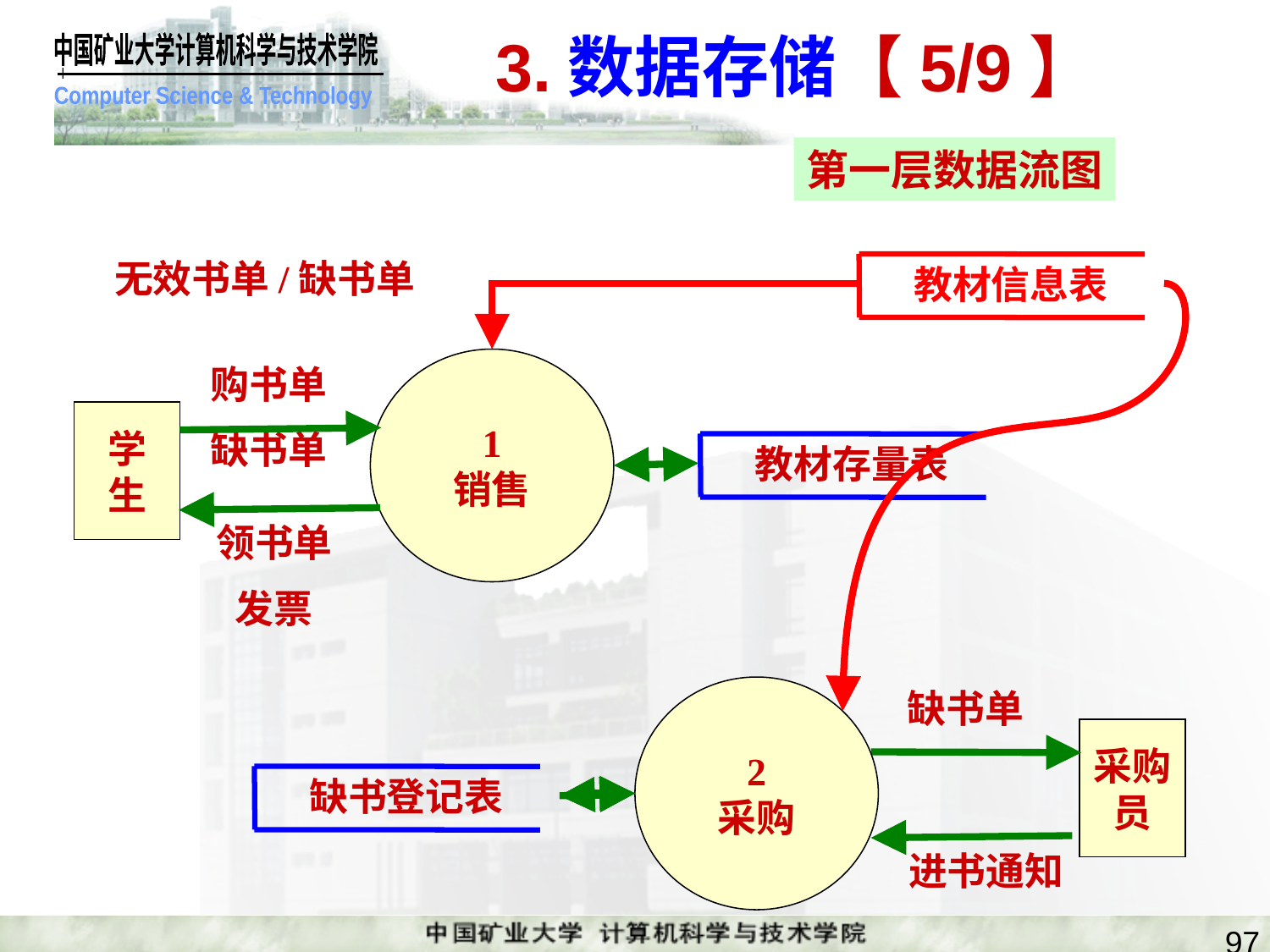

# 3.数据存储【5/9】
第一层数据流图
无效书单/缺书单
教材信息表

1
销售
购书单
缺书单
学
生
教材存量表

领书单
发票
2
采购
缺书单
采购
员
缺书登记表

进书通知
97
97